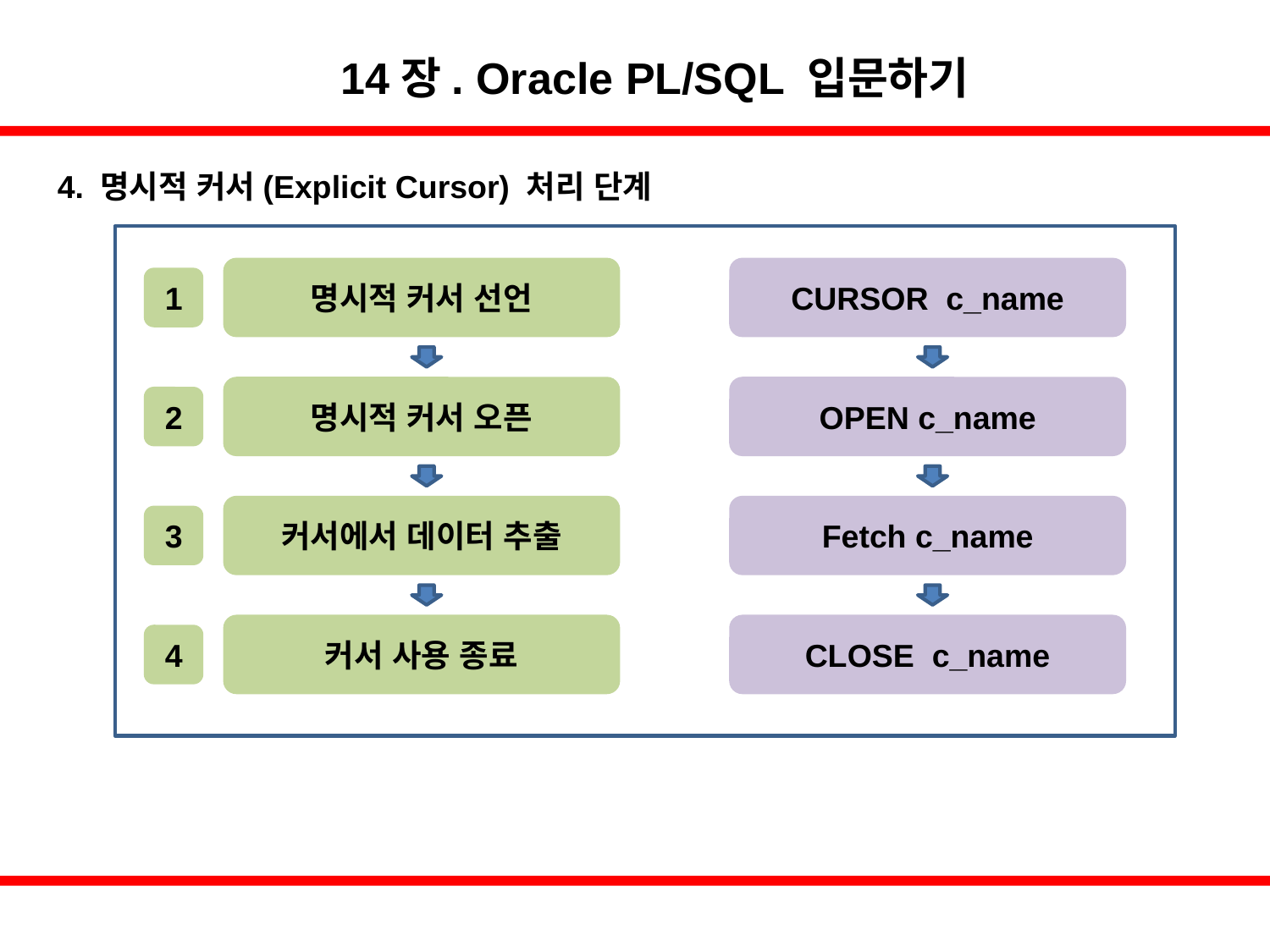

14장. Oracle PL/SQL 입문하기

4. 명시적 커서(Explicit Cursor) 처리 단계

명시적 커서 선언
CURSOR  c_name
1

명시적 커서 오픈
OPEN c_name
2

커서에서 데이터 추출
Fetch c_name
3

커서 사용 종료
CLOSE  c_name
4